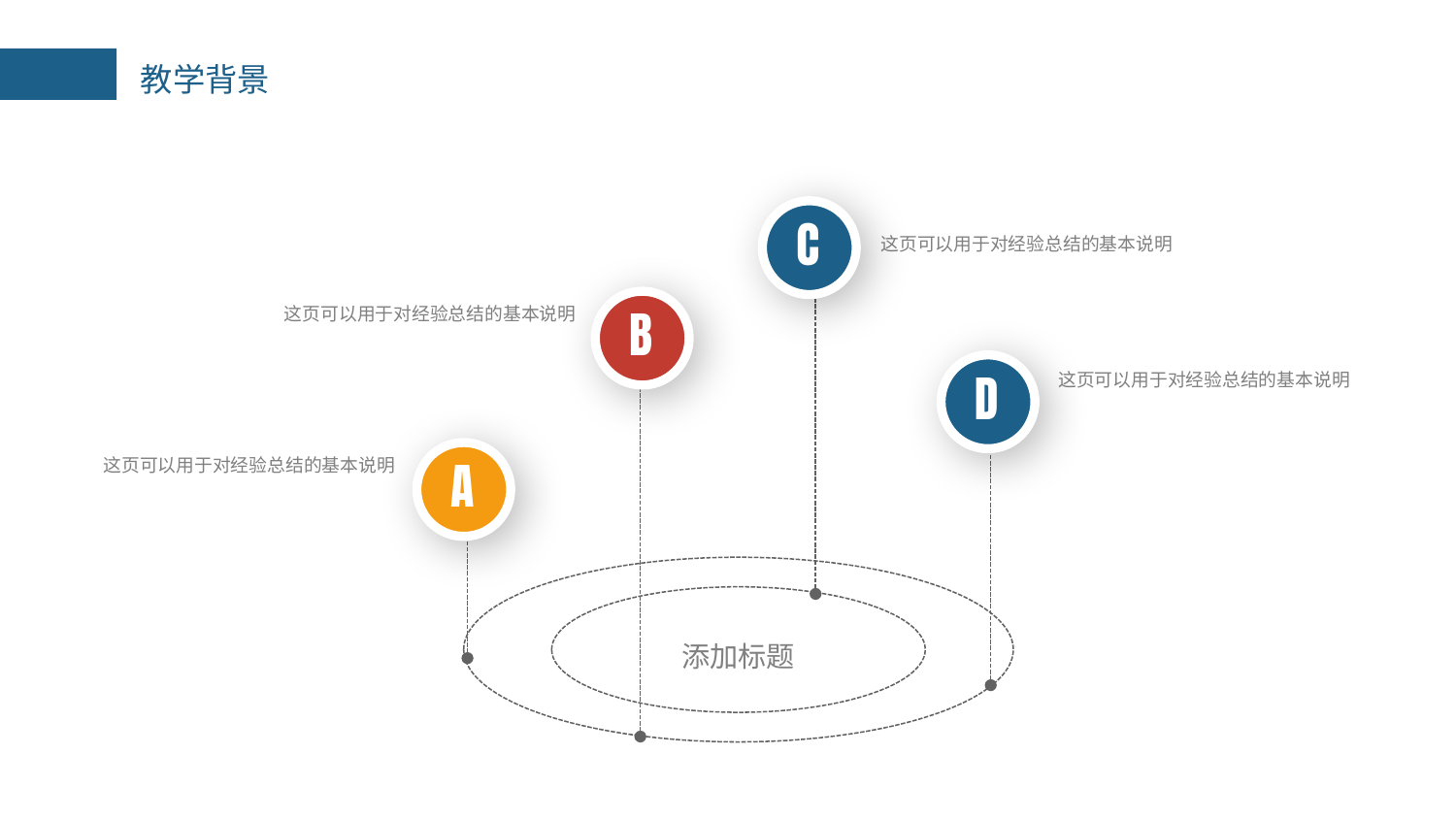

C
这页可以用于对经验总结的基本说明
这页可以用于对经验总结的基本说明

B

D
这页可以用于对经验总结的基本说明
这页可以用于对经验总结的基本说明

A

添加标题
延迟符号